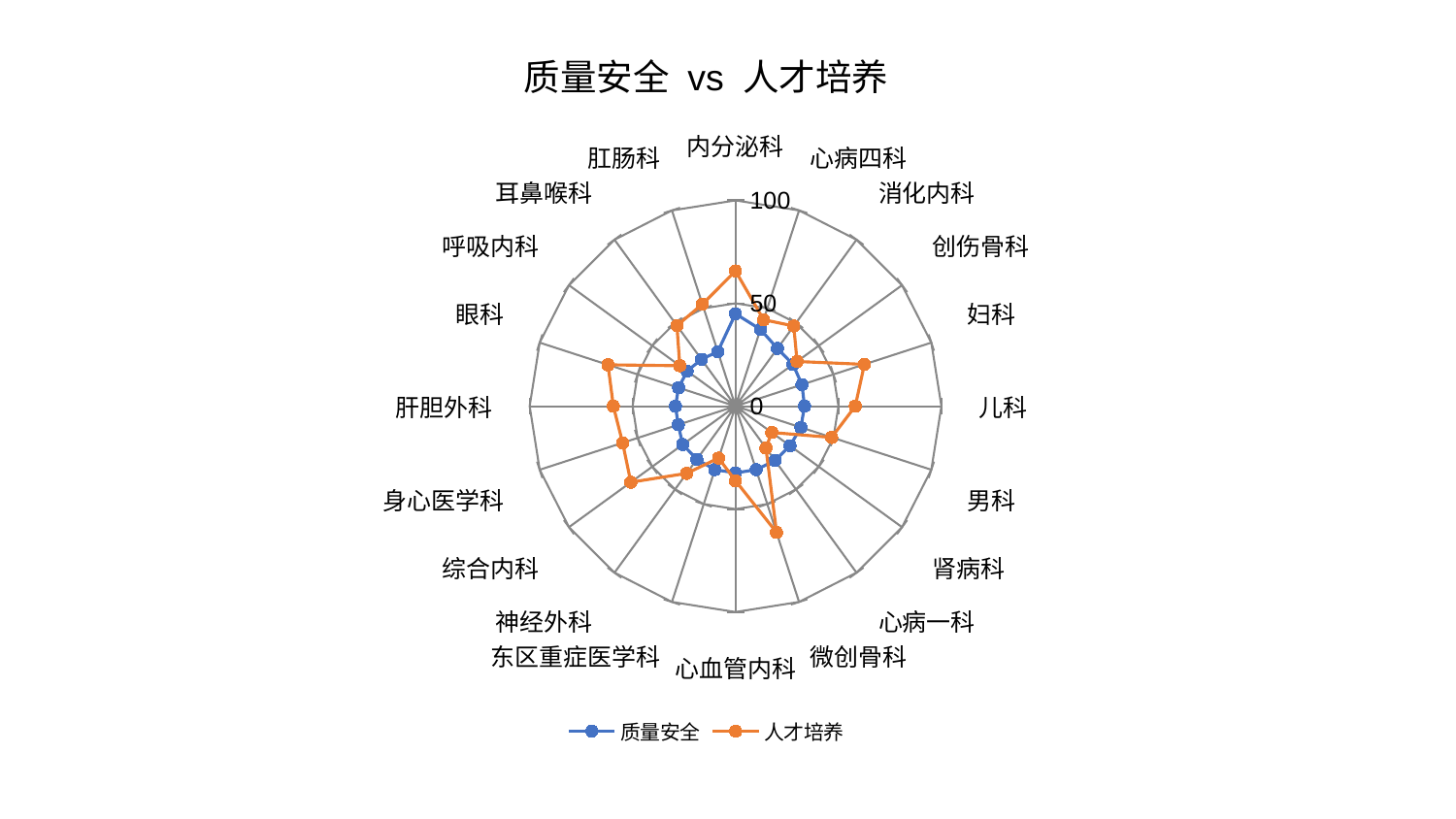

### Chart: 质量安全 vs 人才培养

| Category | 质量安全 | 人才培养 |
|---|---|---|
| 内分泌科 | 44.92404594241911 | 65.7033658383025 |
| 心病四科 | 39.245720249928695 | 44.18388266297611 |
| 消化内科 | 34.6754103253369 | 48.160680033908285 |
| 创伤骨科 | 34.51754472604117 | 36.9759983836731 |
| 妇科 | 33.940054871574844 | 65.84851364891658 |
| 儿科 | 33.51904138823221 | 58.17298320029061 |
| 男科 | 33.39077904057369 | 49.111799833713626 |
| 肾病科 | 32.731575237055004 | 21.769986126311792 |
| 心病一科 | 32.657979703108246 | 25.15139402406317 |
| 微创骨科 | 32.45326983850201 | 64.51346262792462 |
| 心血管内科 | 32.43828941032196 | 36.24004028185058 |
| 东区重症医学科 | 32.4115476560669 | 26.540574059797077 |
| 神经外科 | 31.94648026194499 | 40.3630788546022 |
| 综合内科 | 31.714042912695607 | 62.86781755997959 |
| 身心医学科 | 29.264643873644808 | 57.65956540221737 |
| 肝胆外科 | 29.17740920100876 | 59.35058825628872 |
| 眼科 | 29.076099163904882 | 65.12424414170617 |
| 呼吸内科 | 29.043234004773705 | 33.467244858649536 |
| 耳鼻喉科 | 28.178576892155228 | 48.44075149987635 |
| 肛肠科 | 27.85727627319409 | 52.077861269383526 |
11